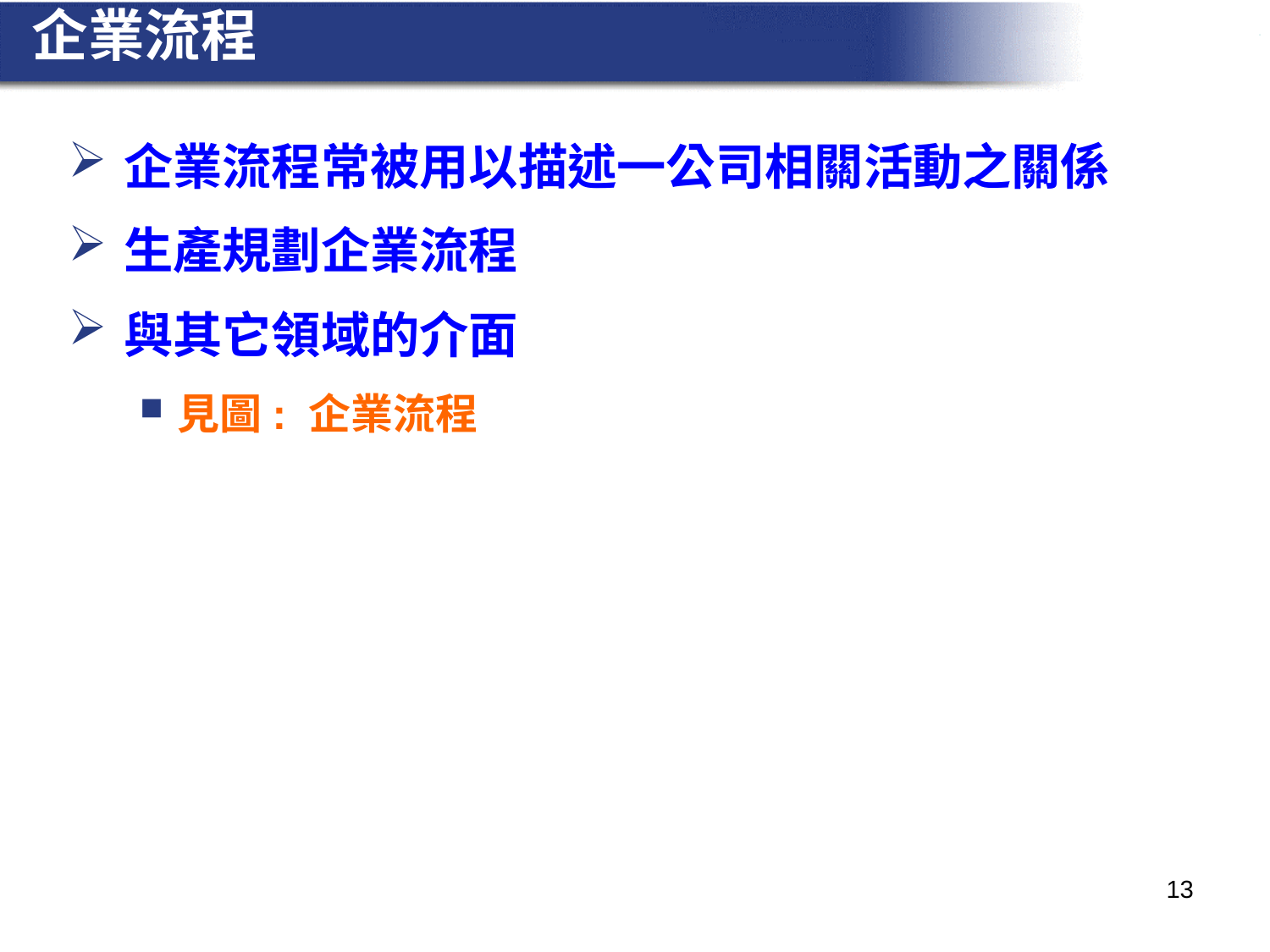

# 企業流程
企業流程常被用以描述一公司相關活動之關係
生產規劃企業流程
與其它領域的介面
見圖: 企業流程
13